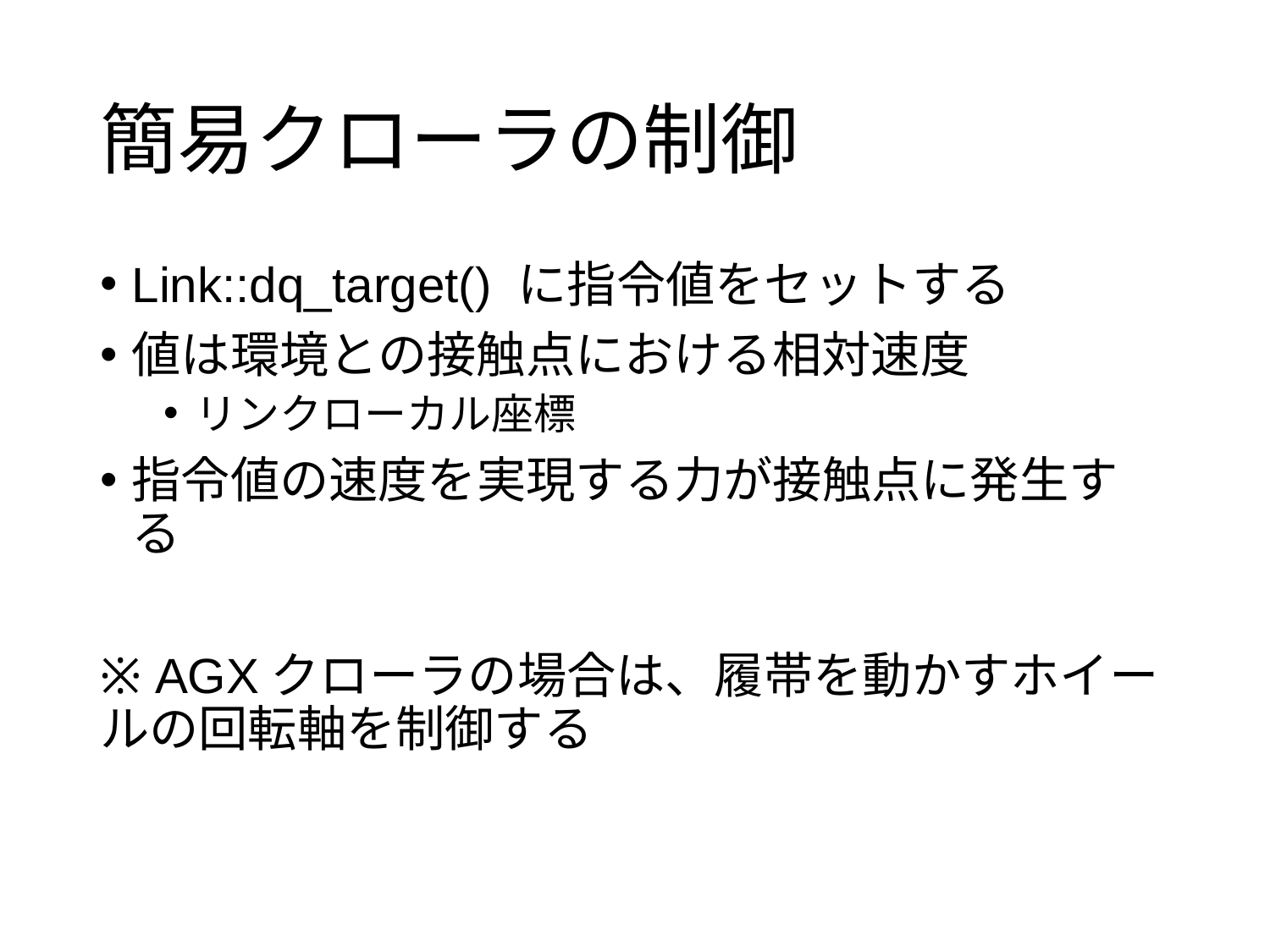

# 簡易クローラの制御
Link::dq_target() に指令値をセットする
値は環境との接触点における相対速度
リンクローカル座標
指令値の速度を実現する力が接触点に発生する

※ AGXクローラの場合は、履帯を動かすホイールの回転軸を制御する